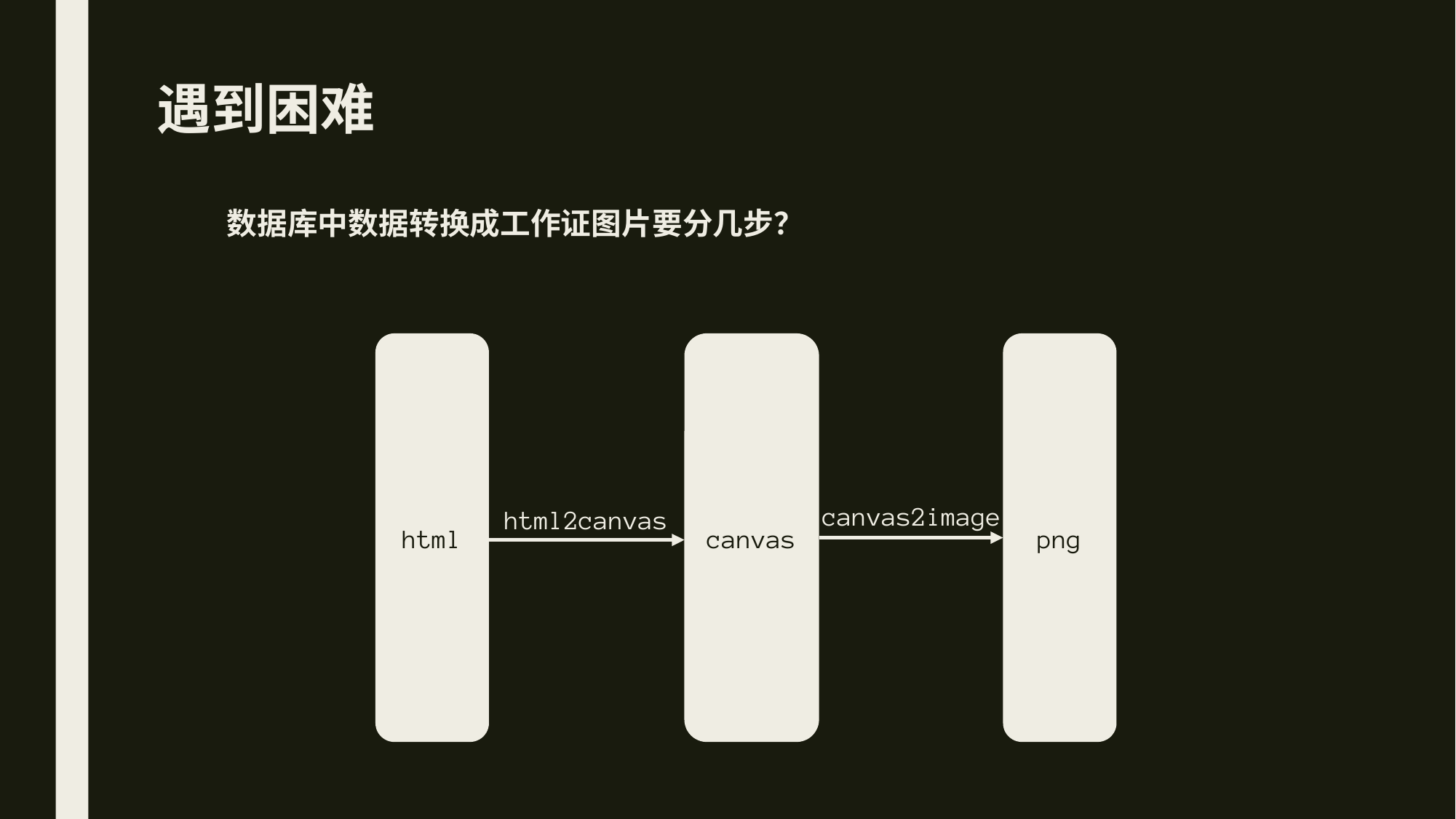

# 遇到困难
数据库中数据转换成工作证图片要分几步？
html
canvas
png
canvas2image
html2canvas